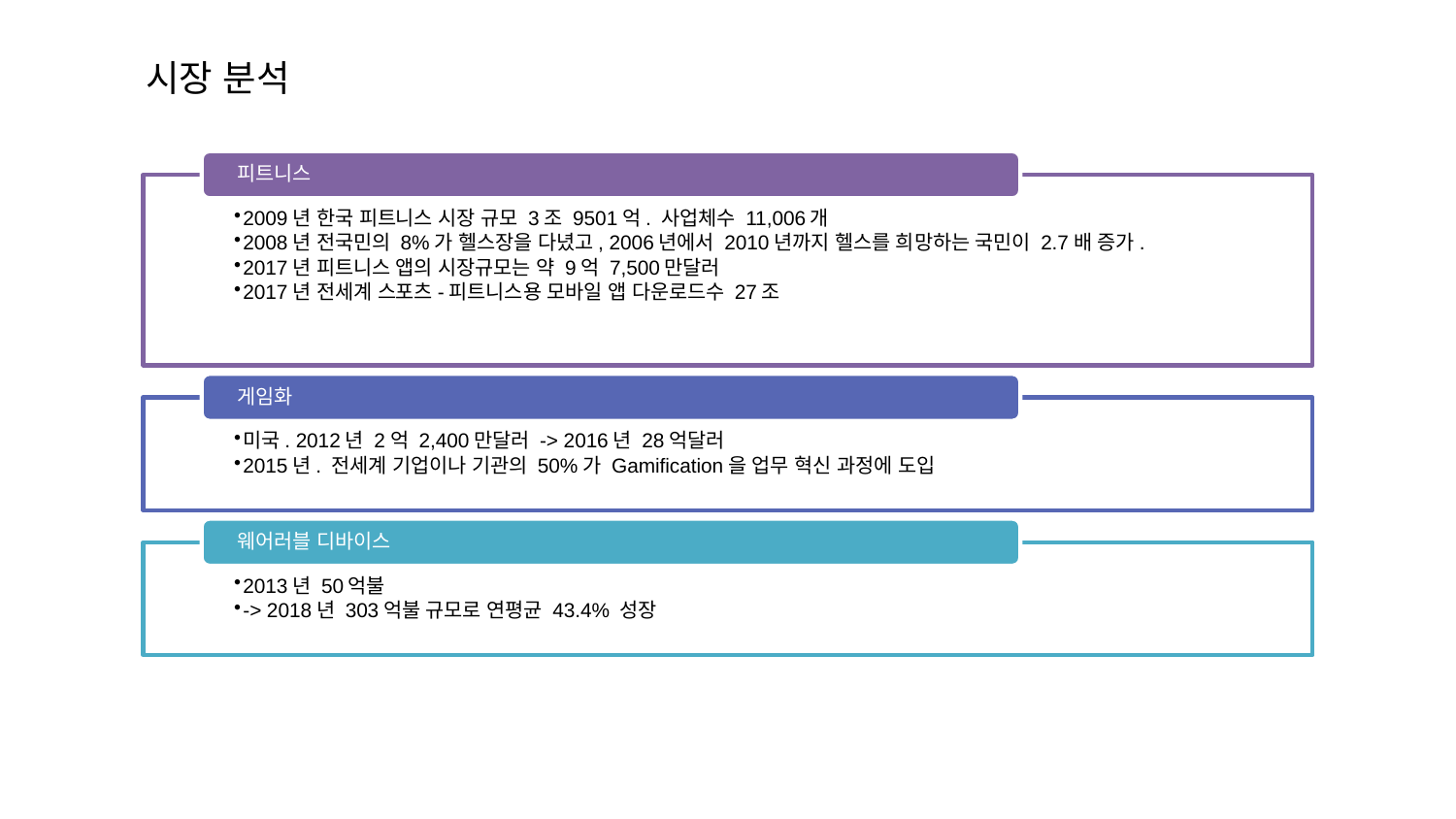

시장 분석
2009년 한국 피트니스 시장 규모 3조 9501억. 사업체수 11,006개
2008년 전국민의 8%가 헬스장을 다녔고, 2006년에서 2010년까지 헬스를 희망하는 국민이 2.7배 증가.
2017년 피트니스 앱의 시장규모는 약 9억 7,500만달러
2017년 전세계 스포츠-피트니스용 모바일 앱 다운로드수 27조
피트니스
미국. 2012년 2억 2,400만달러 -> 2016년 28억달러
2015년. 전세계 기업이나 기관의 50%가 Gamification을 업무 혁신 과정에 도입
게임화
2013년 50억불
-> 2018년 303억불 규모로 연평균 43.4% 성장
웨어러블 디바이스